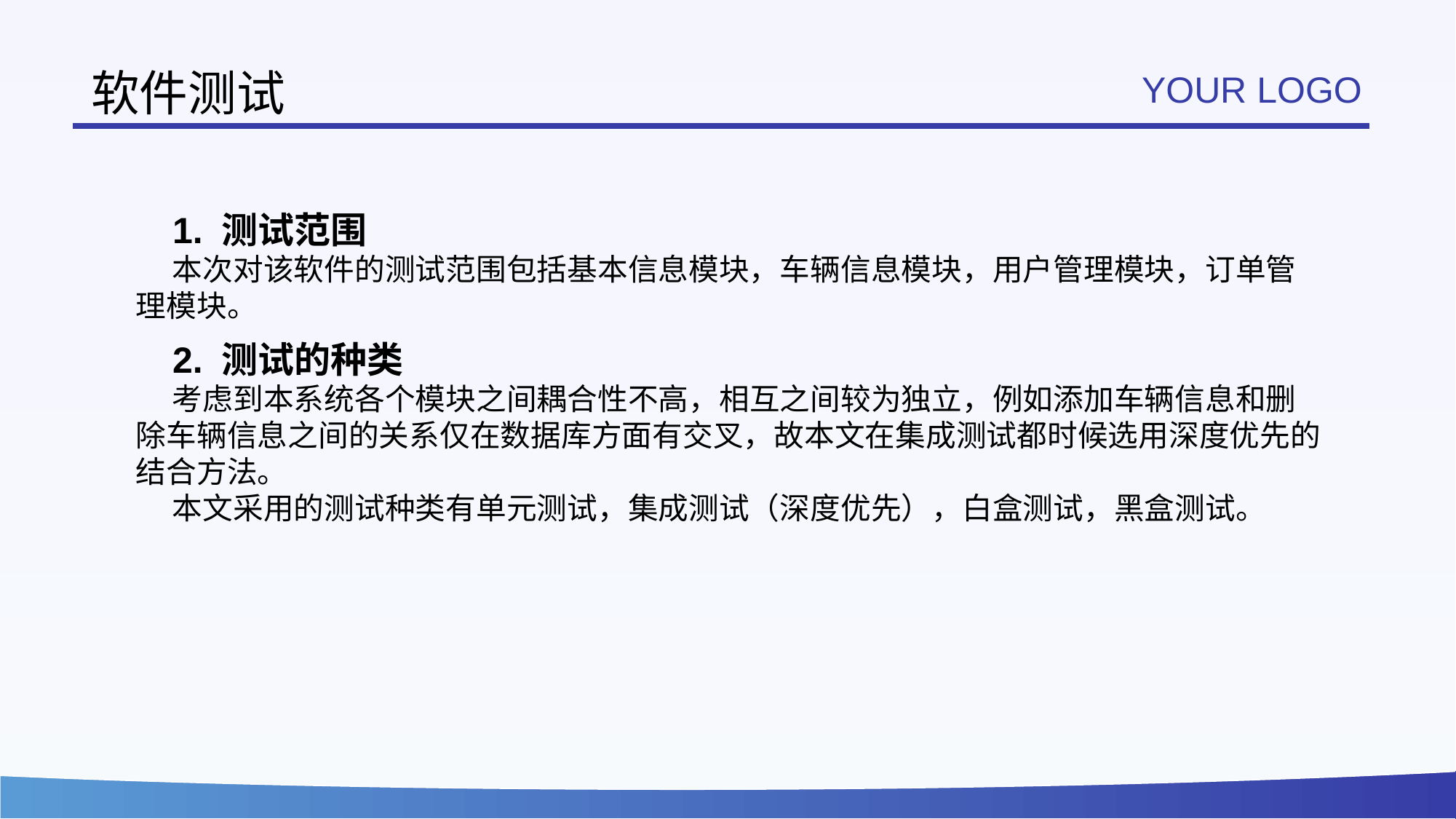

# 软件测试
YOUR LOGO
1. 测试范围
本次对该软件的测试范围包括基本信息模块，车辆信息模块，用户管理模块，订单管理模块。
2. 测试的种类
考虑到本系统各个模块之间耦合性不高，相互之间较为独立，例如添加车辆信息和删除车辆信息之间的关系仅在数据库方面有交叉，故本文在集成测试都时候选用深度优先的结合方法。
本文采用的测试种类有单元测试，集成测试（深度优先），白盒测试，黑盒测试。